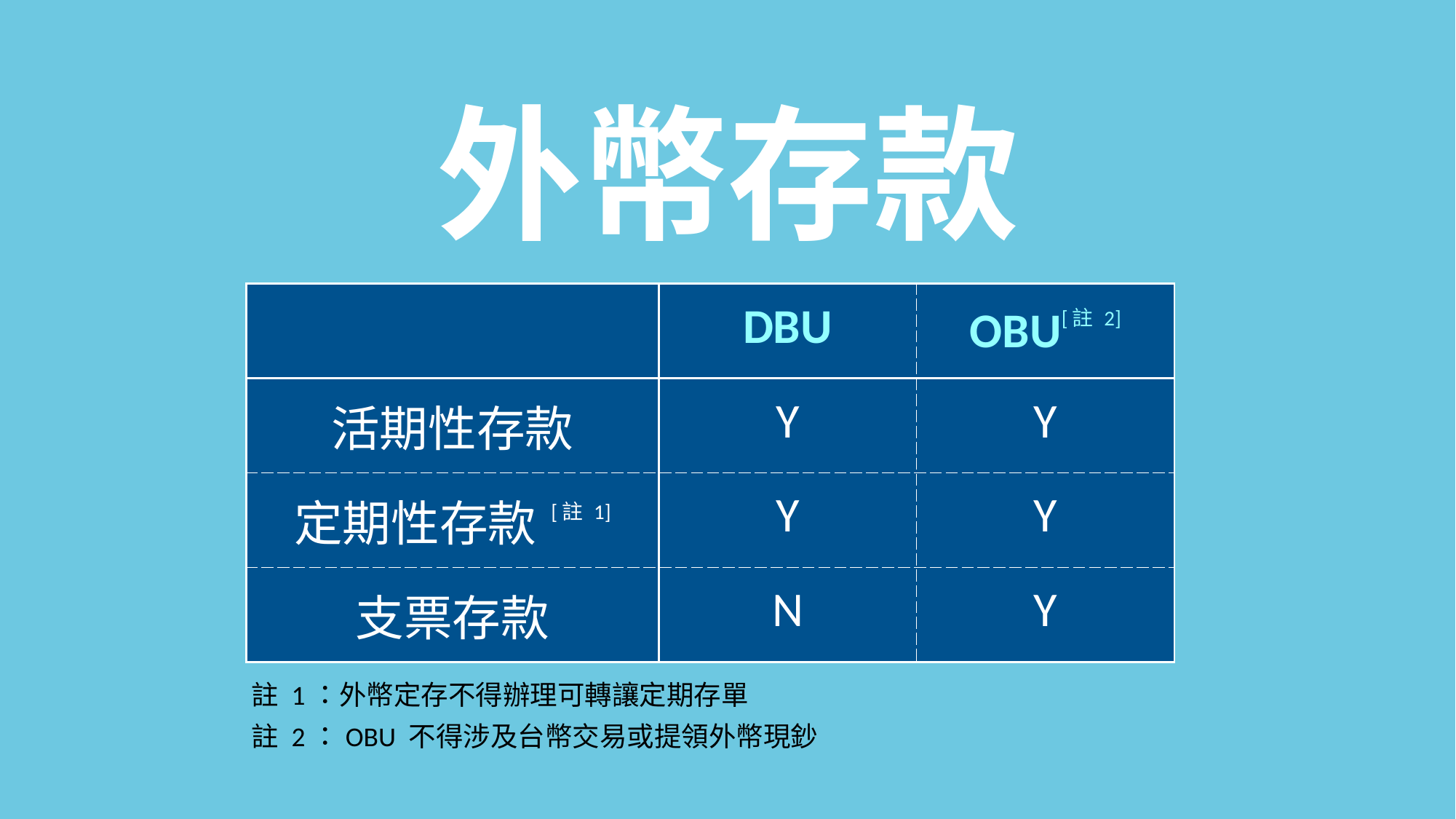

外幣存款
|  | DBU | OBU[註 2] |
| --- | --- | --- |
| 活期性存款 | Y | Y |
| 定期性存款[註 1] | Y | Y |
| 支票存款 | N | Y |
註 1：外幣定存不得辦理可轉讓定期存單
註 2：OBU 不得涉及台幣交易或提領外幣現鈔
34